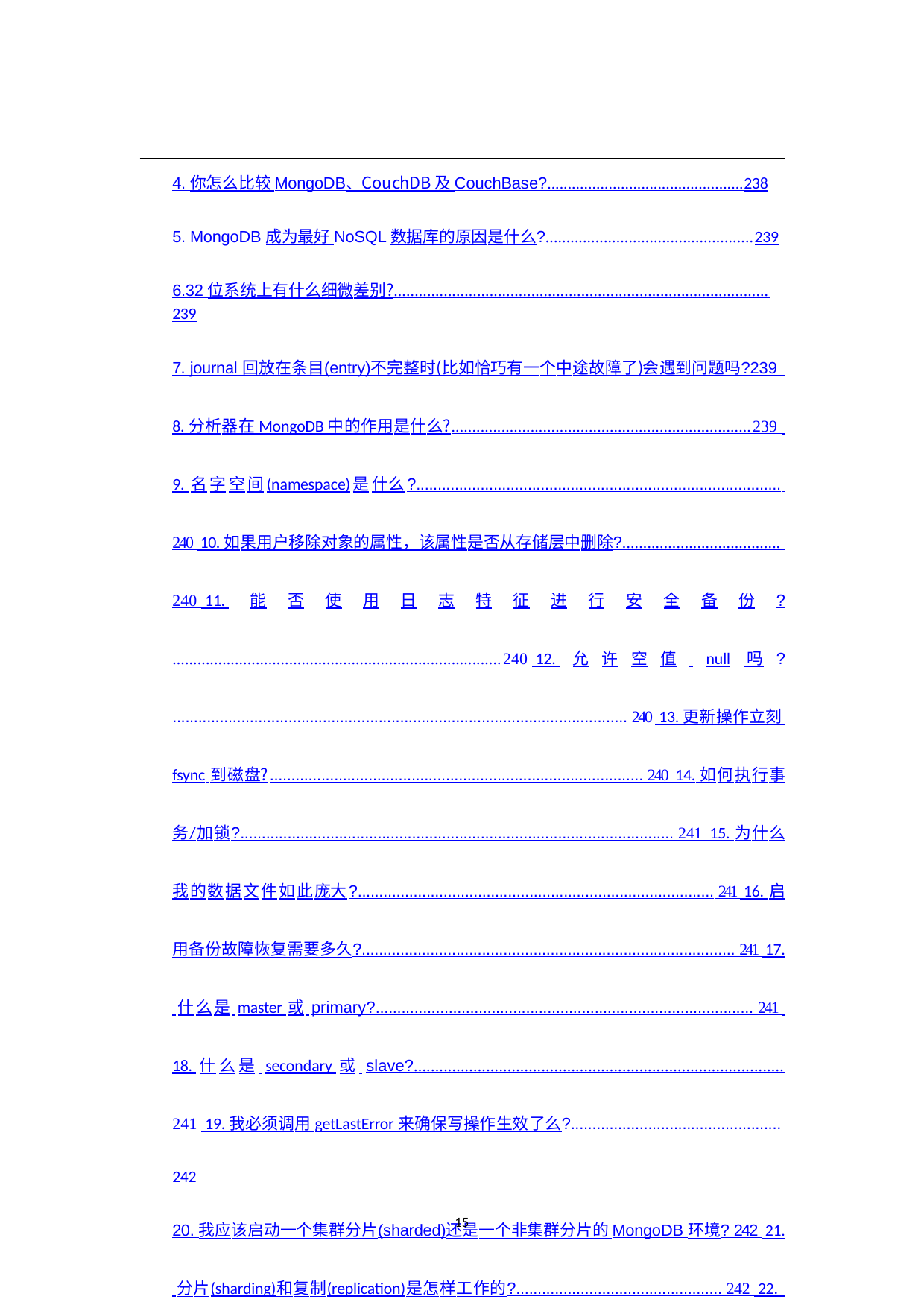

4. 你怎么比较 MongoDB、CouchDB 及 CouchBase?................................................238

5. MongoDB 成为最好 NoSQL 数据库的原因是什么?..................................................239

6.32 位系统上有什么细微差别?..........................................................................................239
7. journal 回放在条目(entry)不完整时(比如恰巧有一个中途故障了)会遇到问题吗?239  8. 分析器在 MongoDB 中的作用是什么?........................................................................239  9. 名字空间(namespace)是什么?..................................................................................... 240  10. 如果用户移除对象的属性，该属性是否从存储层中删除?...................................... 240  11. 能否使用日志特征进行安全备份?...............................................................................240  12. 允许空值 null 吗?.......................................................................................................... 240  13. 更新操作立刻 fsync 到磁盘?....................................................................................... 240  14. 如何执行事务/加锁?..................................................................................................... 241  15. 为什么我的数据文件如此庞大?................................................................................... 241  16. 启用备份故障恢复需要多久?....................................................................................... 241  17. 什么是 master 或 primary?........................................................................................ 241  18. 什么是 secondary 或 slave?.......................................................................................241  19. 我必须调用 getLastError 来确保写操作生效了么?................................................. 242
20. 我应该启动一个集群分片(sharded)还是一个非集群分片的 MongoDB 环境? 242  21. 分片(sharding)和复制(replication)是怎样工作的?................................................ 242  22.  数据在什么时候才会扩展到多个分片(shard)里?..................................................... 242
23. 当我试图更新一个正在被迁移的块(chunk)上的文档时会发生什么?.................... 243  25.  我可以把 moveChunk 目录里的旧文件删除吗?......................................................243
15